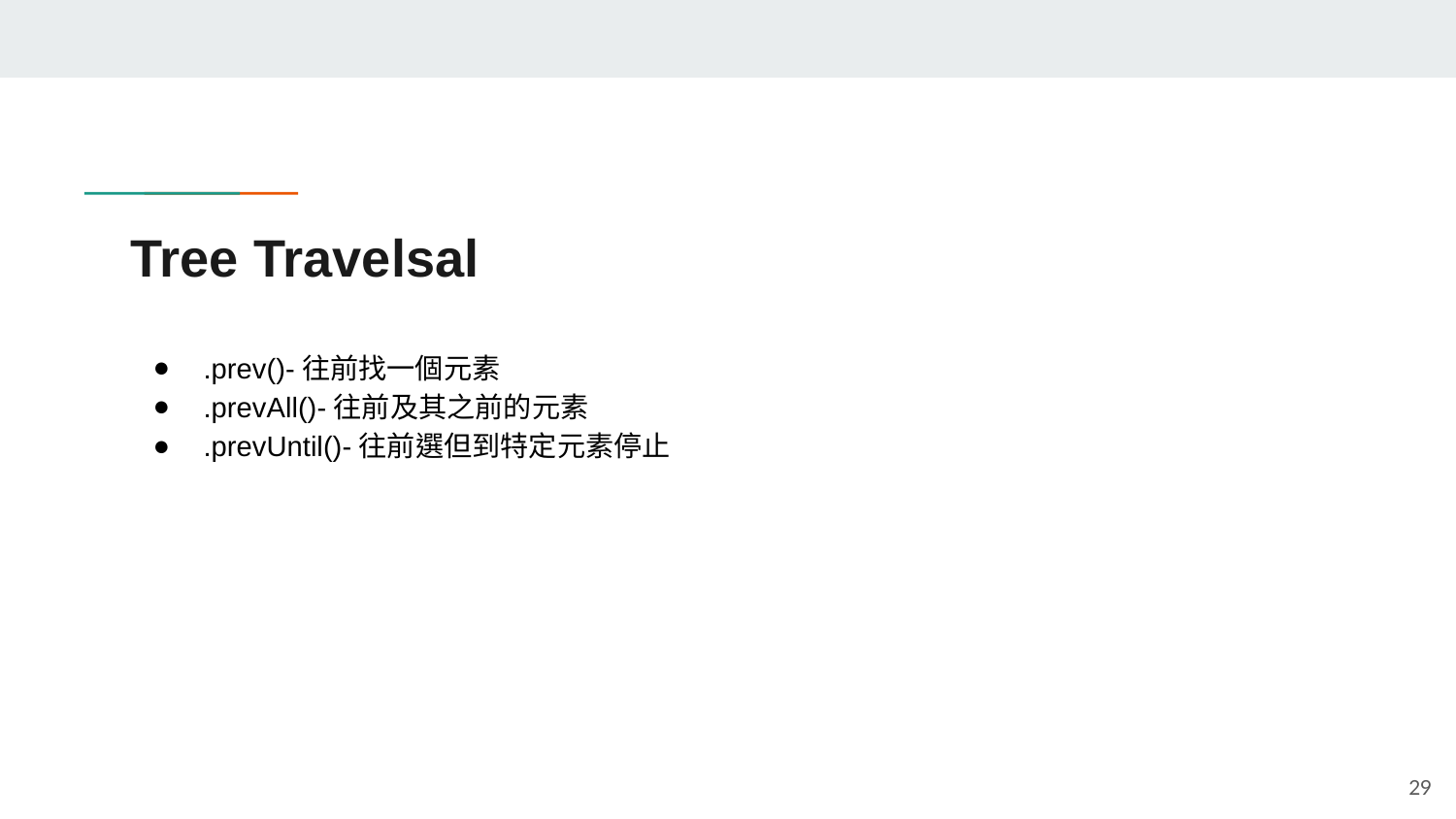

# Tree Travelsal
.prev()-往前找一個元素
.prevAll()-往前及其之前的元素
.prevUntil()-往前選但到特定元素停止

29